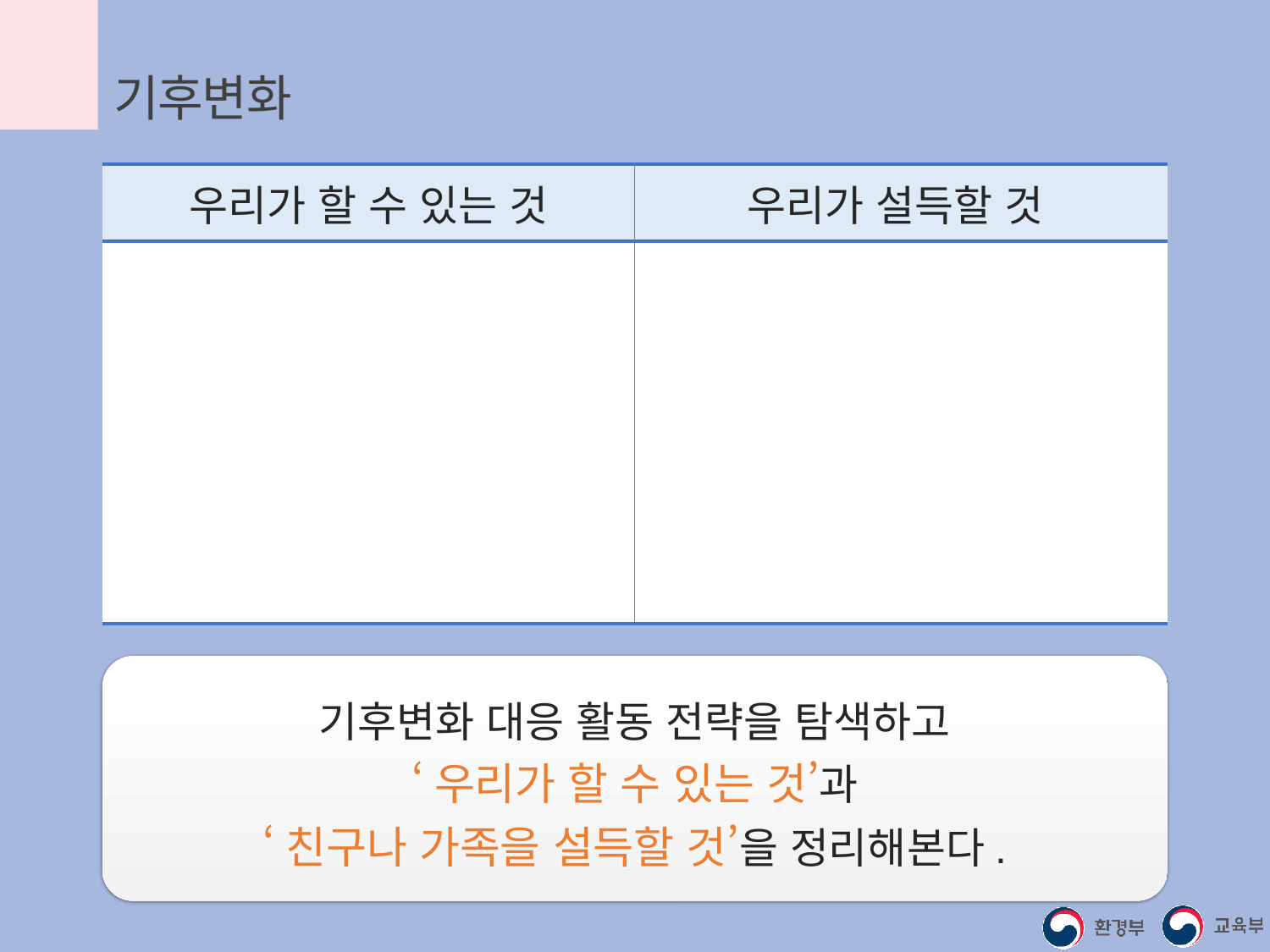

기후변화 전략 탐색하기
| 우리가 할 수 있는 것 | 우리가 설득할 것 |
| --- | --- |
|  |  |

기후변화 대응 활동 전략을 탐색하고
‘우리가 할 수 있는 것’과
‘친구나 가족을 설득할 것’을 정리해본다.